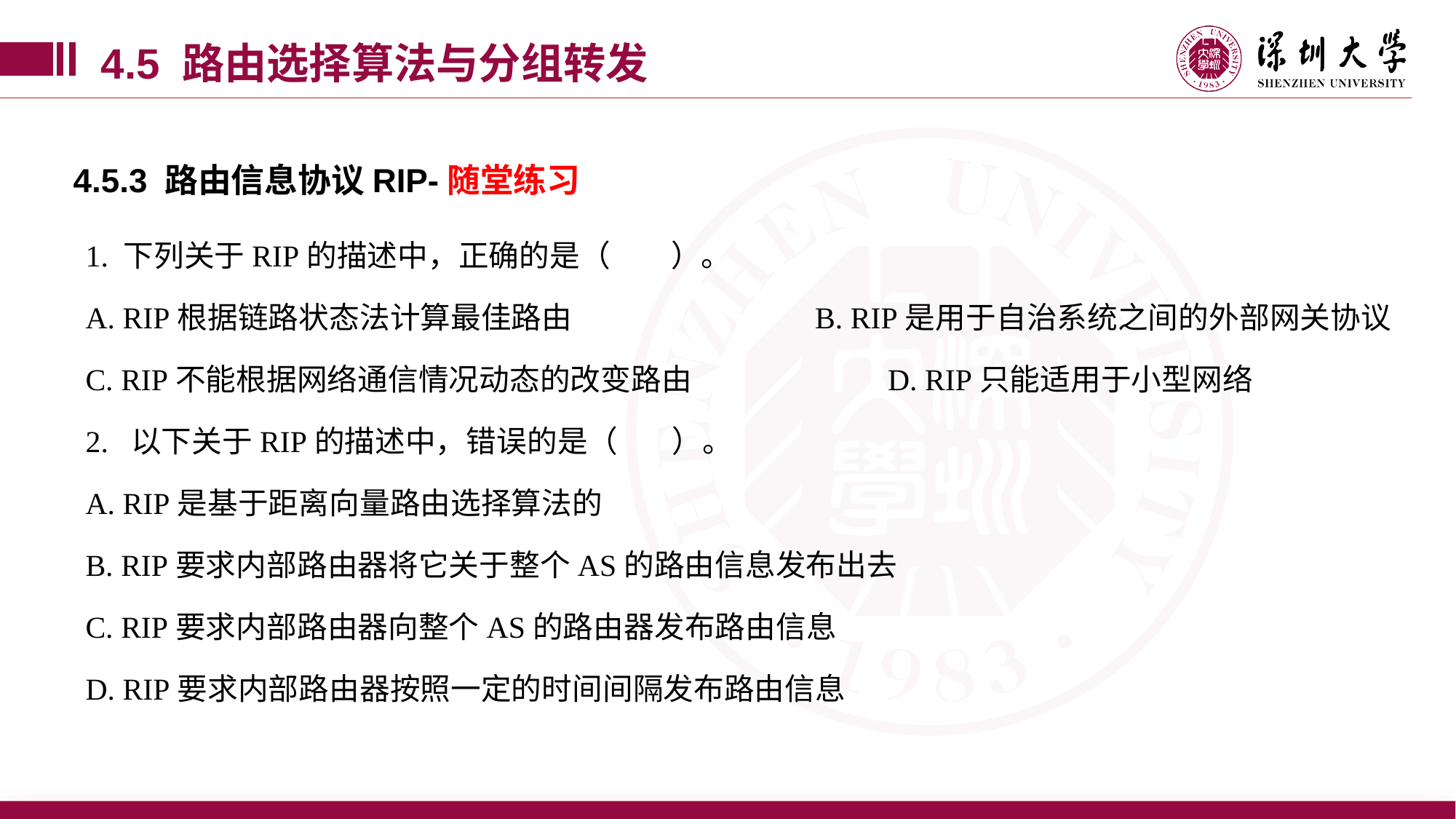

4.5 路由选择算法与分组转发

4.5.3 路由信息协议RIP-随堂练习
1. 下列关于RIP的描述中，正确的是（         ）。
A. RIP根据链路状态法计算最佳路由                                   B. RIP是用于自治系统之间的外部网关协议
C. RIP不能根据网络通信情况动态的改变路由                            D. RIP只能适用于小型网络
2.  以下关于RIP的描述中，错误的是（        ）。
A. RIP是基于距离向量路由选择算法的
B. RIP要求内部路由器将它关于整个AS的路由信息发布出去
C. RIP要求内部路由器向整个AS的路由器发布路由信息
D. RIP要求内部路由器按照一定的时间间隔发布路由信息